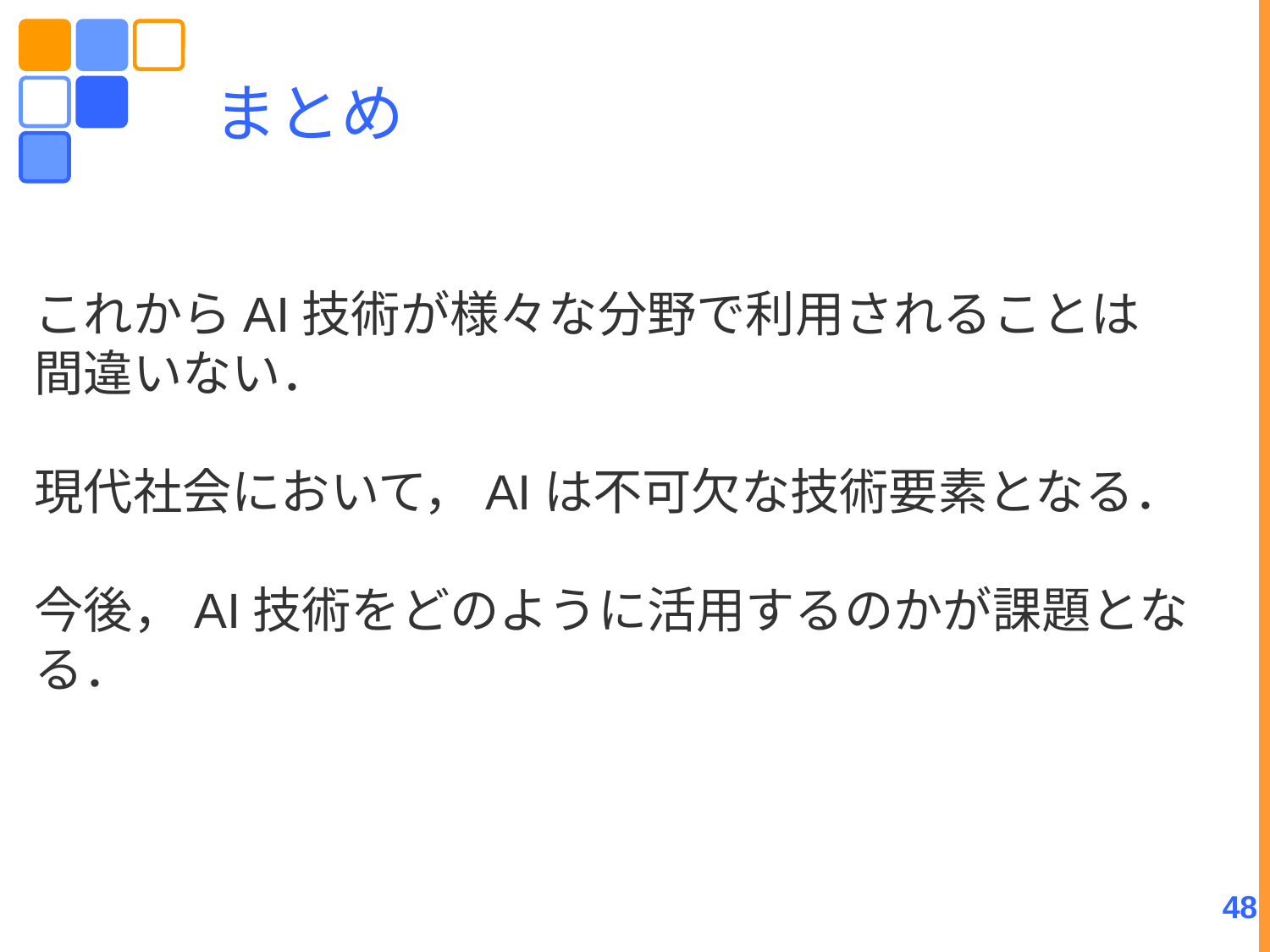

# まとめ
これからAI技術が様々な分野で利用されることは
間違いない．

現代社会において，AIは不可欠な技術要素となる．

今後，AI技術をどのように活用するのかが課題となる．